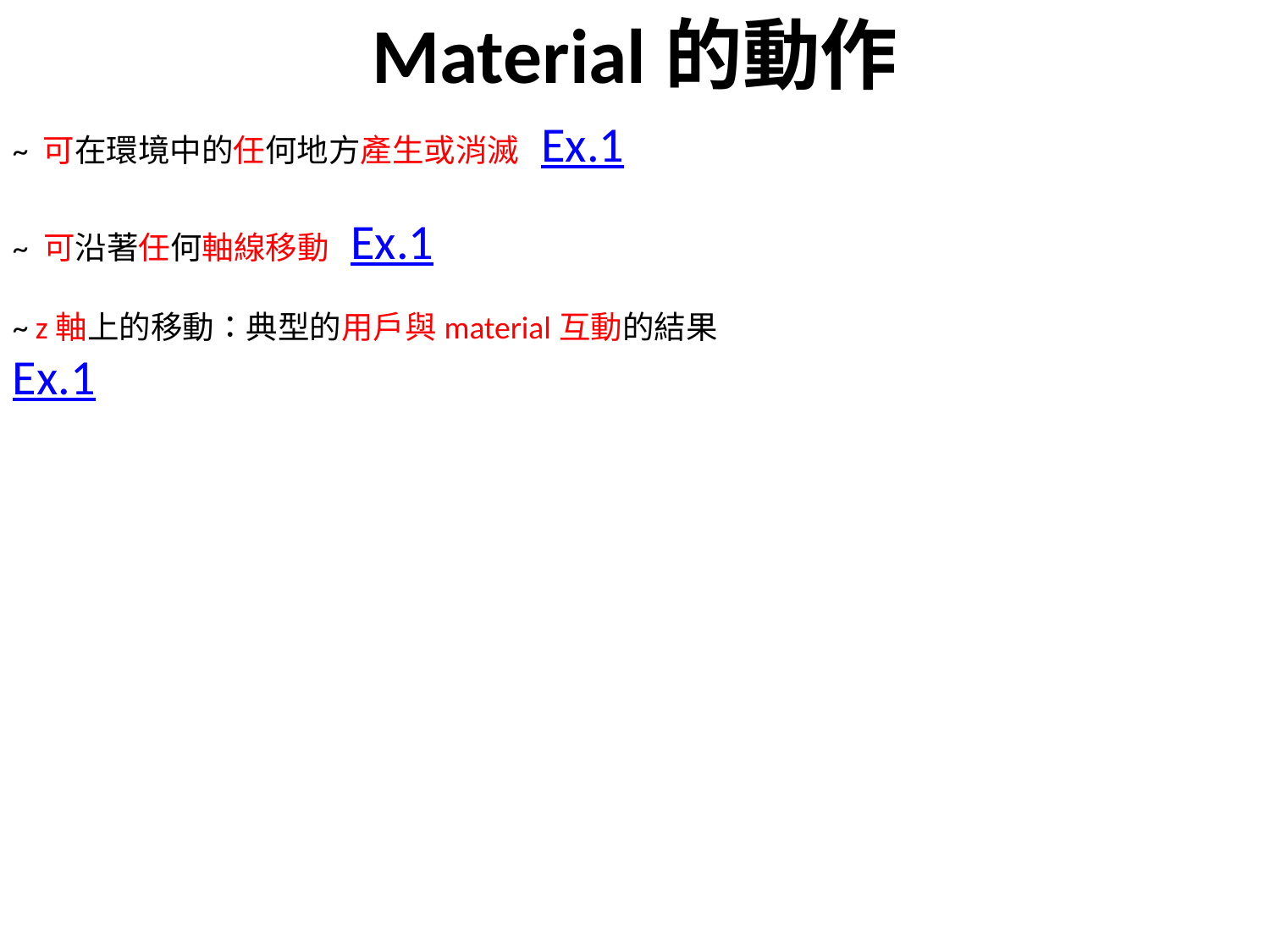

# Material的動作
~ 可在環境中的任何地方產生或消滅  Ex.1

~ 可沿著任何軸線移動  Ex.1

~ z軸上的移動：典型的用戶與material互動的結果　Ex.1